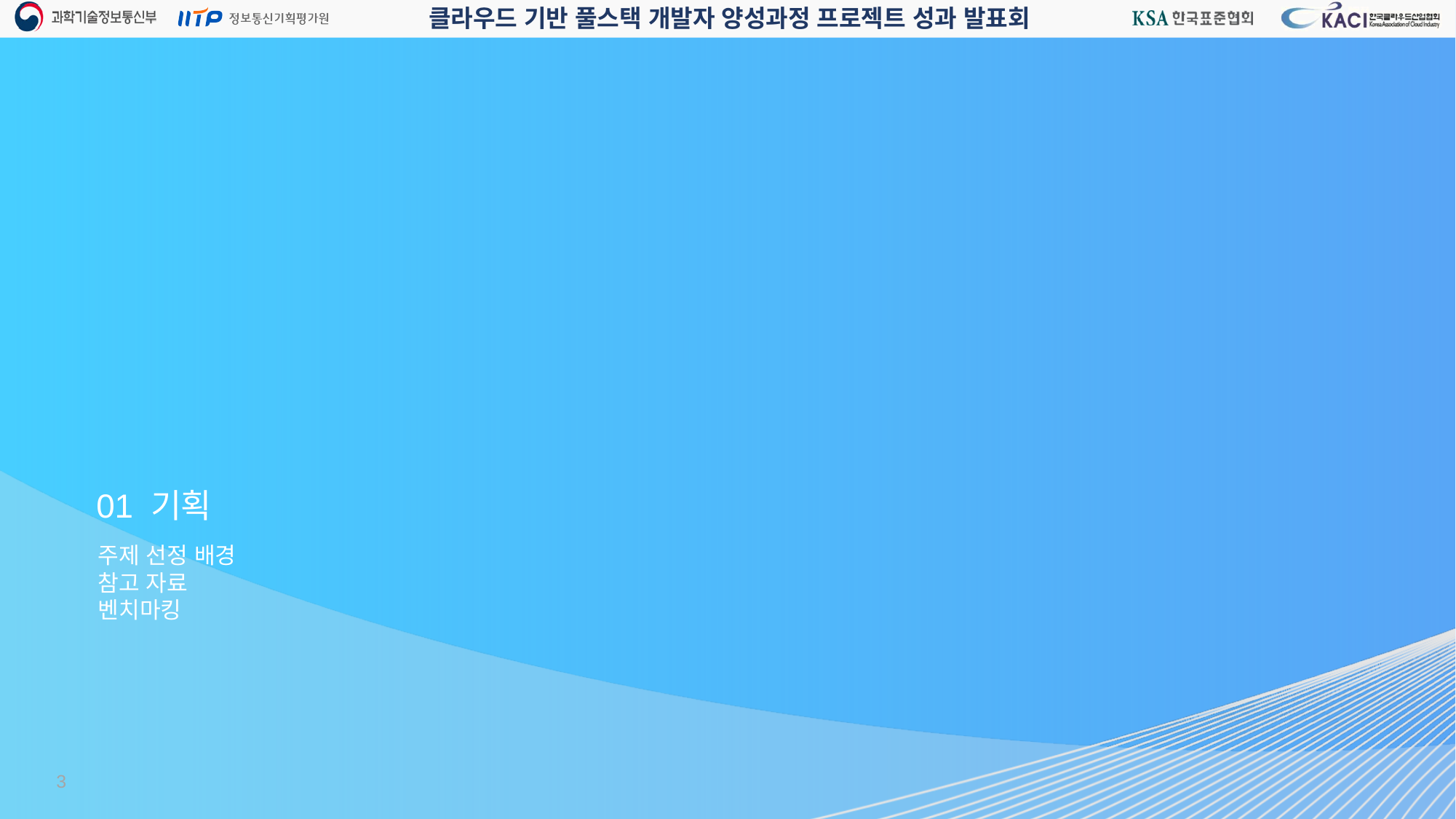

01 기획
주제 선정 배경
참고 자료
벤치마킹
3